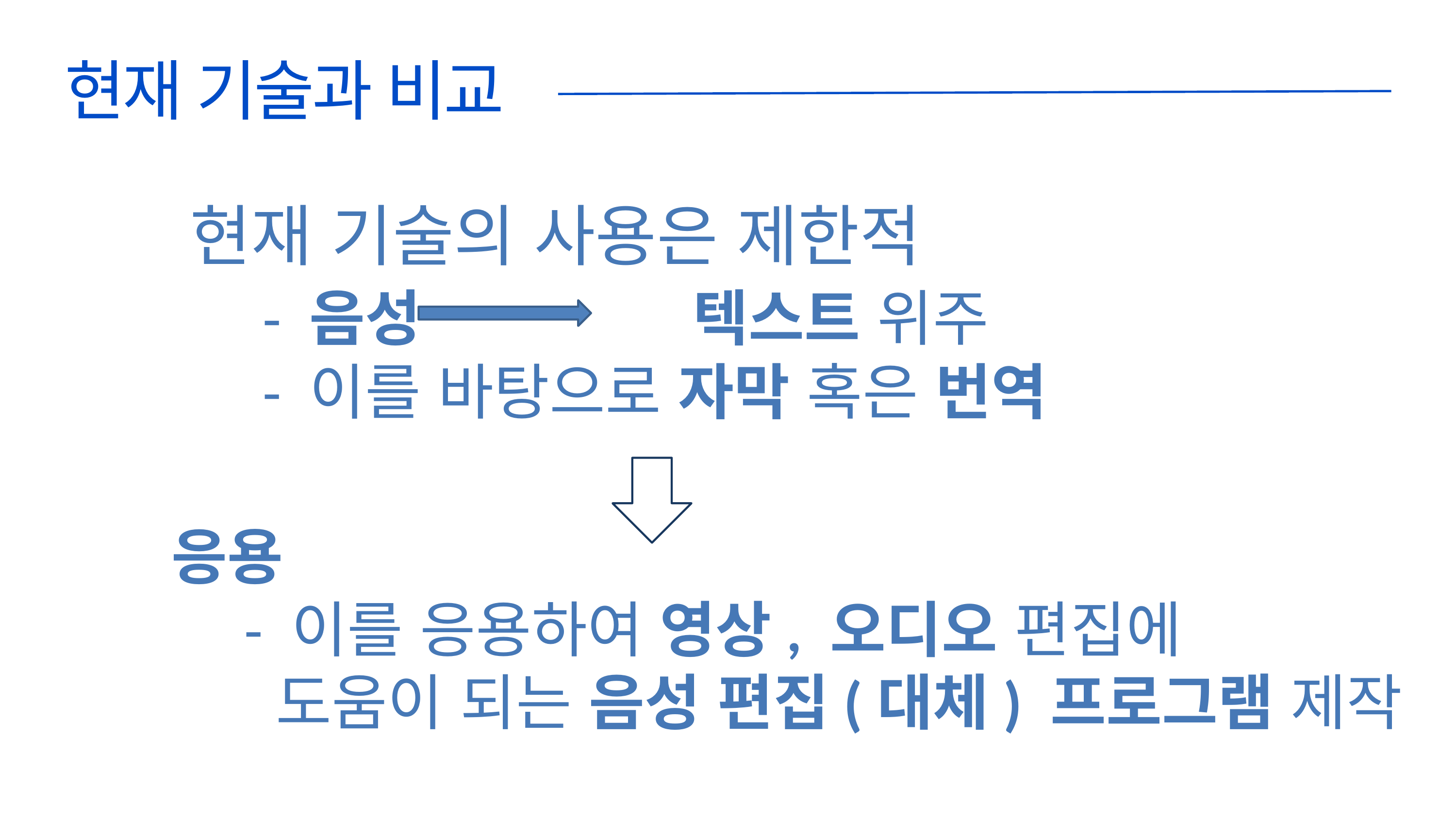

현재 기술과 비교

현재 기술의 사용은 제한적
	- 음성                텍스트 위주
	- 이를 바탕으로 자막 혹은 번역

응용
	- 이를 응용하여 영상, 오디오 편집에
	 도움이 되는 음성 편집(대체) 프로그램 제작